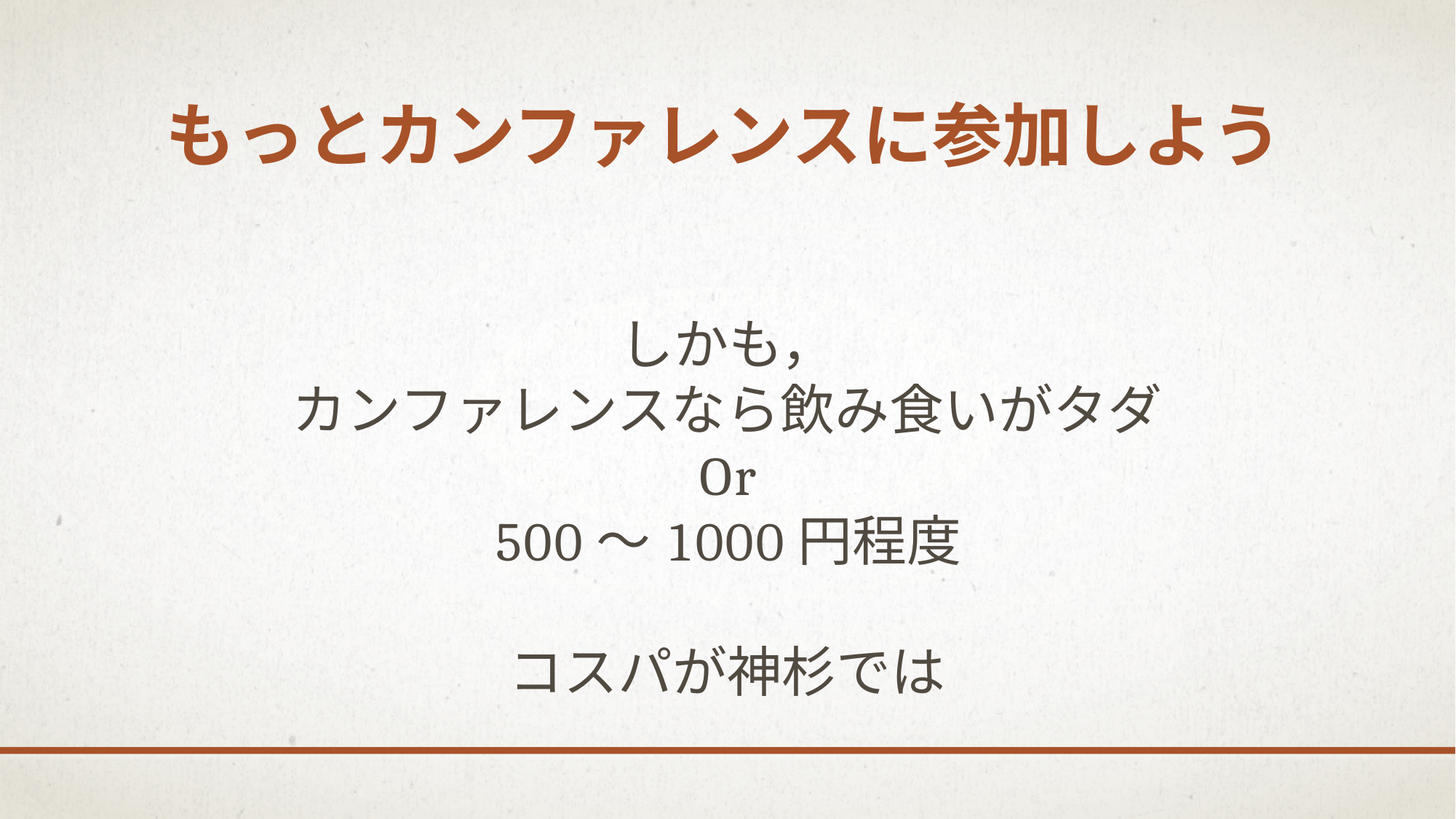

# もっとカンファレンスに参加しよう
しかも，
カンファレンスなら飲み食いがタダ
Or
500～1000円程度

コスパが神杉では